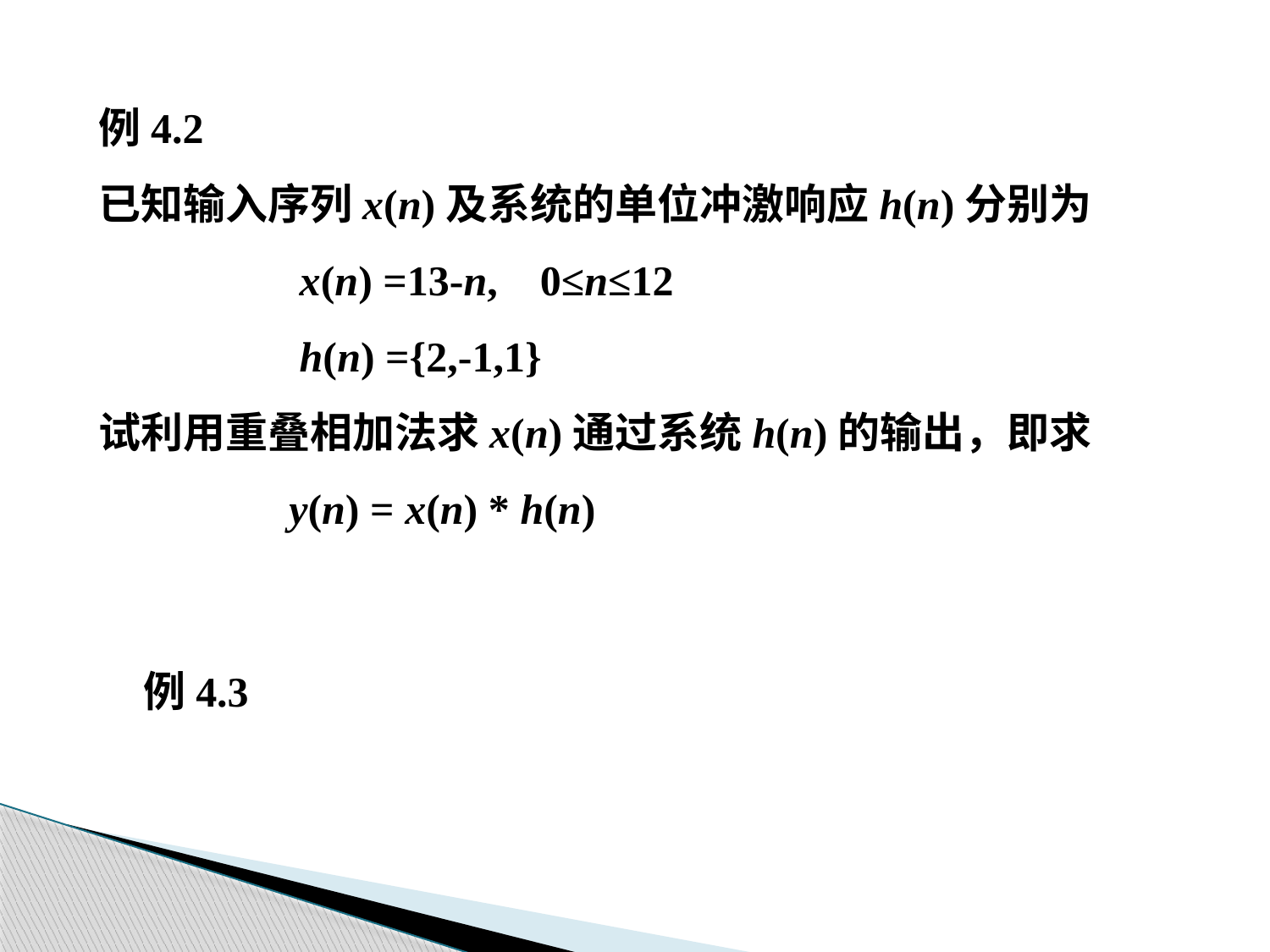

例4.2
已知输入序列x(n)及系统的单位冲激响应h(n)分别为
                   x(n) =13-n,    0≤n≤12
                   h(n) ={2,-1,1}
试利用重叠相加法求x(n)通过系统h(n)的输出，即求
                  y(n) = x(n) * h(n)
例4.3